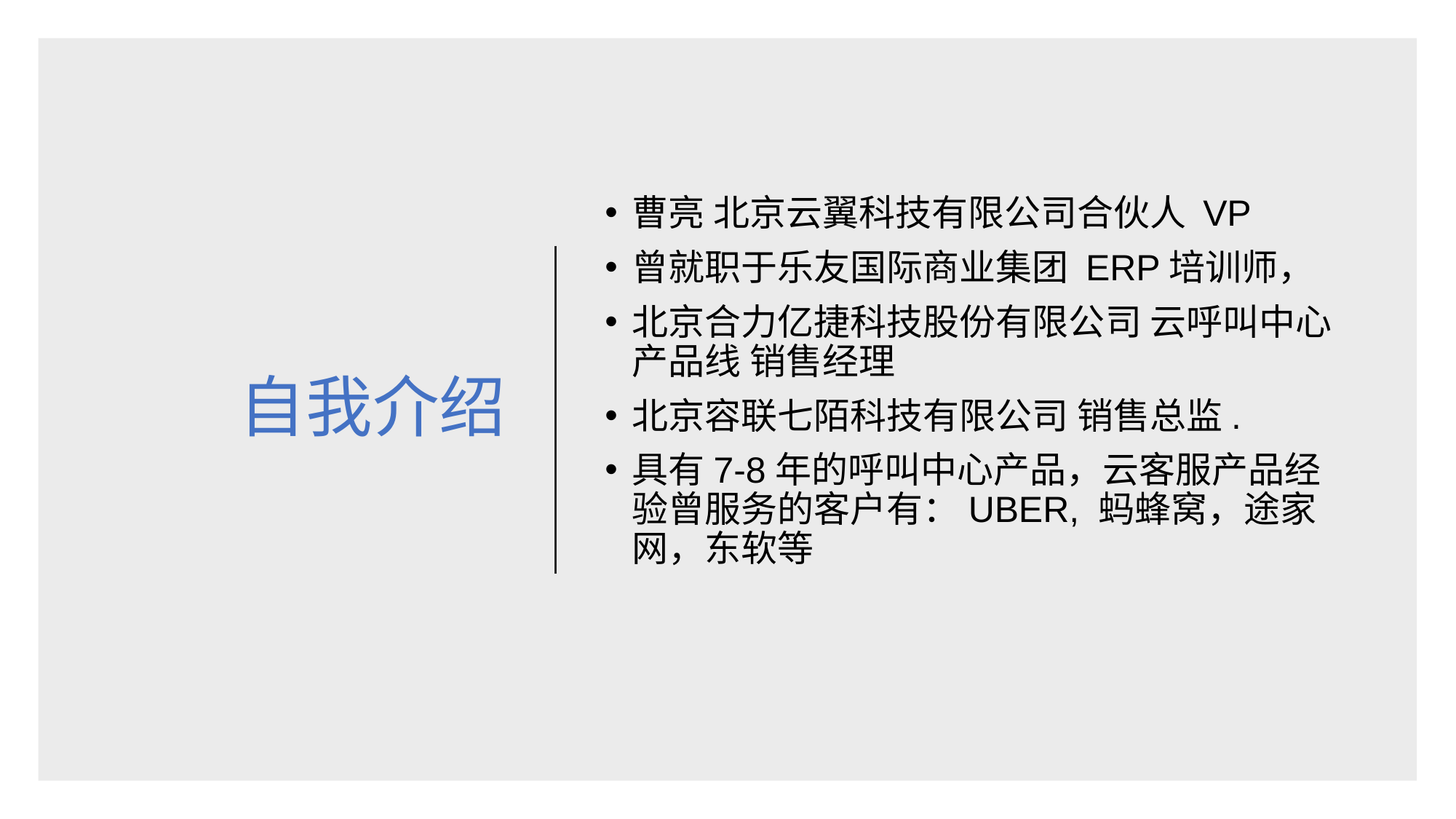

# 自我介绍
曹亮 北京云翼科技有限公司合伙人 VP
曾就职于乐友国际商业集团 ERP培训师，
北京合力亿捷科技股份有限公司 云呼叫中心产品线 销售经理
北京容联七陌科技有限公司 销售总监.
具有7-8年的呼叫中心产品，云客服产品经验曾服务的客户有：UBER, 蚂蜂窝，途家网，东软等